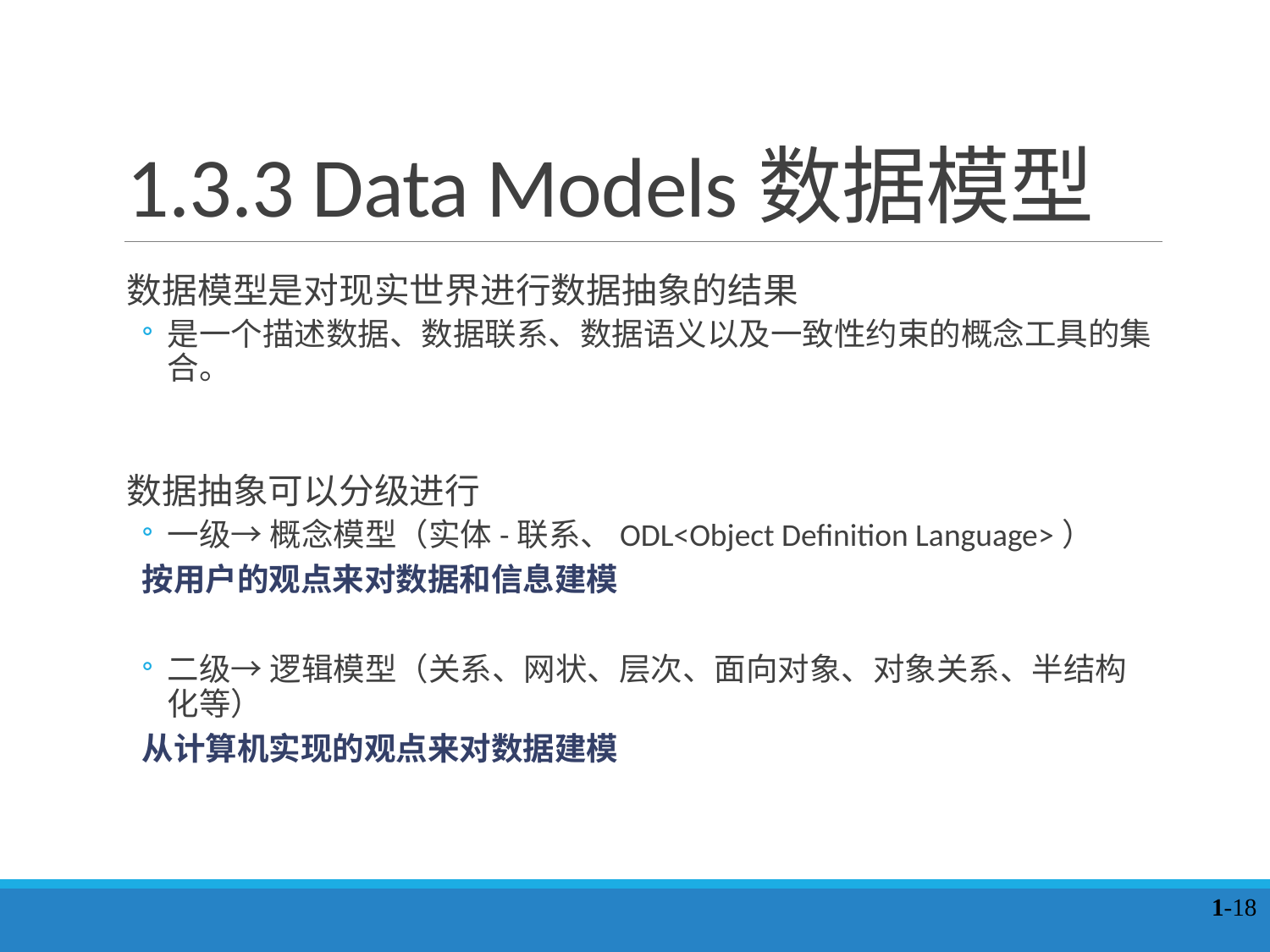

# 1.3.3 Data Models数据模型

数据模型是对现实世界进行数据抽象的结果
是一个描述数据、数据联系、数据语义以及一致性约束的概念工具的集合。

数据抽象可以分级进行
一级→ 概念模型（实体-联系、ODL<Object Definition Language>）
按用户的观点来对数据和信息建模

二级→ 逻辑模型（关系、网状、层次、面向对象、对象关系、半结构化等）
从计算机实现的观点来对数据建模

1-18